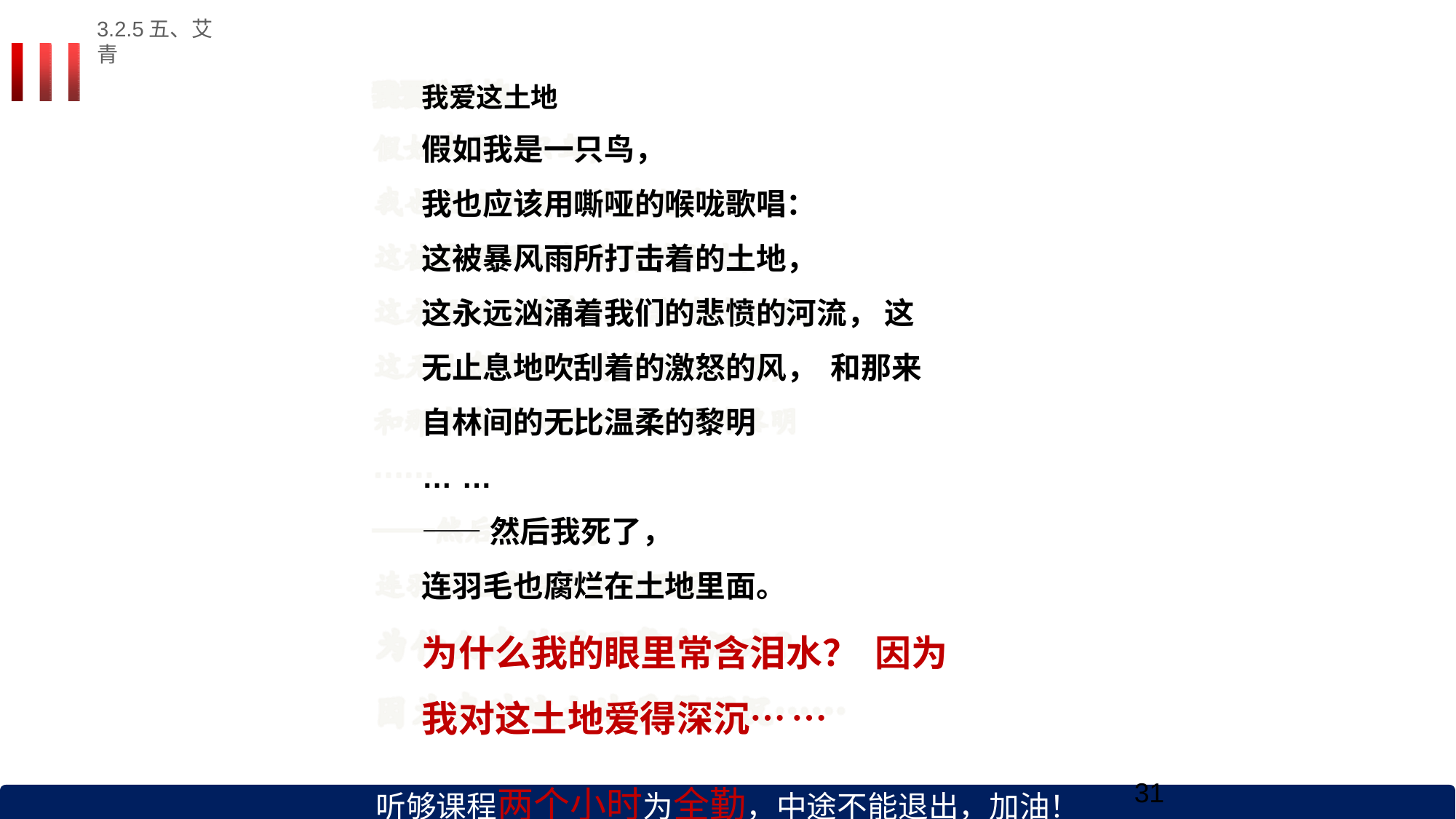

3.2.5五、艾青

我爱这土地
假如我是一只鸟，
我也应该用嘶哑的喉咙歌唱：
这被暴风雨所打击着的土地，
这永远汹涌着我们的悲愤的河流， 这无止息地吹刮着的激怒的风，  和那来自林间的无比温柔的黎明
……
——然后我死了，
连羽毛也腐烂在土地里面。
为什么我的眼里常含泪水？  因为我对这土地爱得深沉……

31

听够课程两个小时为全勤，中途不能退出，加油！